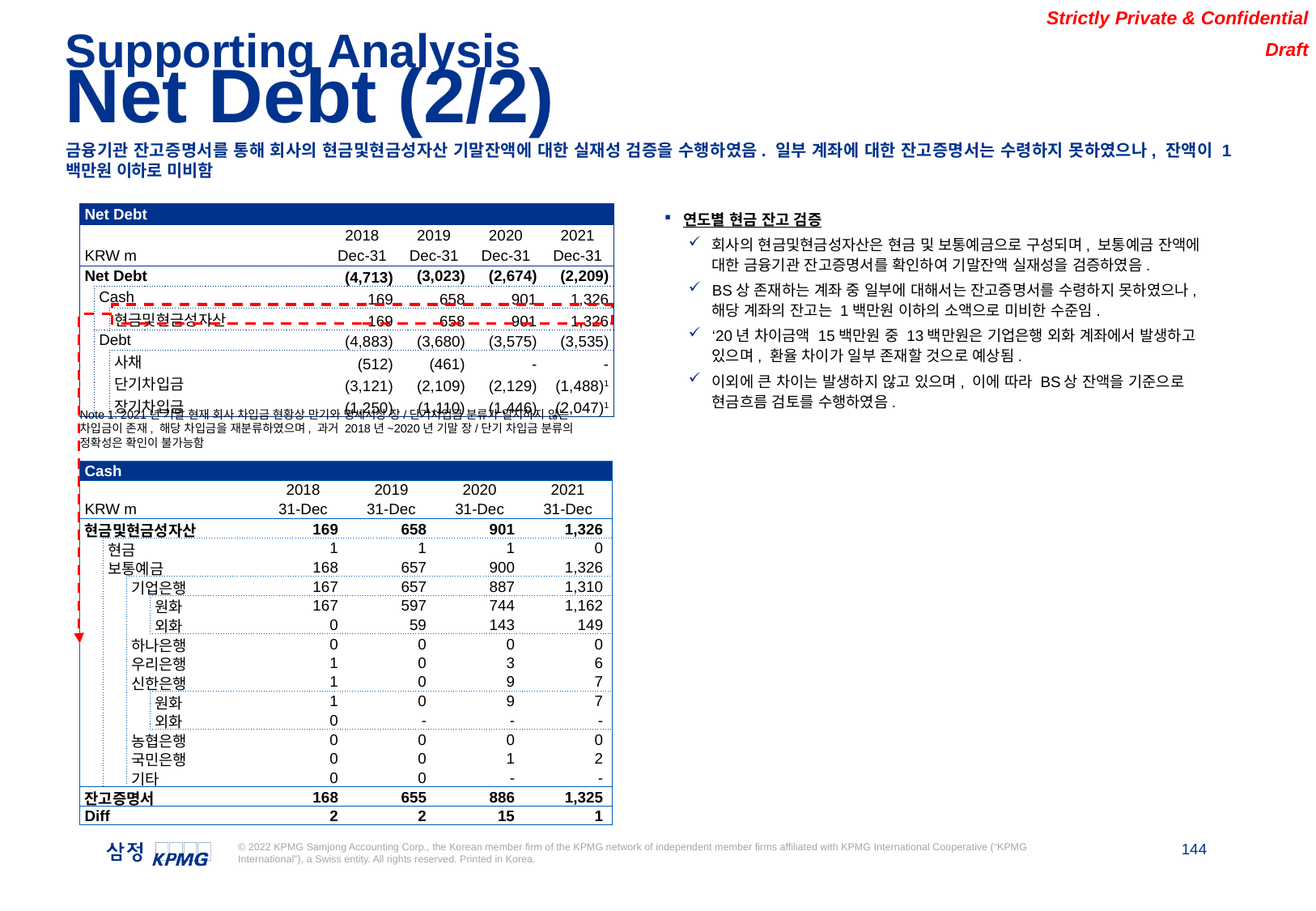

Supporting Analysis
Net Debt (2/2)
금융기관 잔고증명서를 통해 회사의 현금및현금성자산 기말잔액에 대한 실재성 검증을 수행하였음. 일부 계좌에 대한 잔고증명서는 수령하지 못하였으나, 잔액이 1백만원 이하로 미비함
| Net Debt |  |  |  |  |  |  |  |  |
| --- | --- | --- | --- | --- | --- | --- | --- | --- |
|  |  |  |  |  | 2018 | 2019 | 2020 | 2021 |
| KRW m |  |  |  |  | Dec-31 | Dec-31 | Dec-31 | Dec-31 |
| Net Debt |  |  |  |  | (4,713) | (3,023) | (2,674) | (2,209) |
|  | Cash |  |  |  | 169 | 658 | 901 | 1,326 |
|  |  | 현금및현금성자산 |  | 현금및 | 169 | 658 | 901 | 1,326 |
|  | Debt |  |  |  | (4,883) | (3,680) | (3,575) | (3,535) |
|  |  | 사채 |  |  | (512) | (461) | - | - |
|  |  | 단기차입금 |  |  | (3,121) | (2,109) | (2,129) | (1,488)1 |
|  |  | 장기차입금 |  |  | (1,250) | (1,110) | (1,446) | (2,047)1 |
연도별 현금 잔고 검증
회사의 현금및현금성자산은 현금 및 보통예금으로 구성되며, 보통예금 잔액에 대한 금융기관 잔고증명서를 확인하여 기말잔액 실재성을 검증하였음.
BS상 존재하는 계좌 중 일부에 대해서는 잔고증명서를 수령하지 못하였으나, 해당 계좌의 잔고는 1백만원 이하의 소액으로 미비한 수준임.
‘20년 차이금액 15백만원 중 13백만원은 기업은행 외화 계좌에서 발생하고 있으며, 환율 차이가 일부 존재할 것으로 예상됨.
이외에 큰 차이는 발생하지 않고 있으며, 이에 따라 BS상 잔액을 기준으로 현금흐름 검토를 수행하였음.

Note 1: 2021년 기말 현재 회사 차입금 현황상 만기와 명세서상 장/단기차입금 분류가 일치하지 않는 차입금이 존재, 해당 차입금을 재분류하였으며, 과거 2018년~2020년 기말 장/단기 차입금 분류의 정확성은 확인이 불가능함
| Cash |  |  |  |  |  |  |  |
| --- | --- | --- | --- | --- | --- | --- | --- |
|  |  |  |  | 2018 | 2019 | 2020 | 2021 |
| KRW m |  |  |  | 31-Dec | 31-Dec | 31-Dec | 31-Dec |
| 현금및현금성자산 |  |  |  | 169 | 658 | 901 | 1,326 |
|  | 현금 |  |  | 1 | 1 | 1 | 0 |
|  | 보통예금 |  |  | 168 | 657 | 900 | 1,326 |
|  |  | 기업은행 |  | 167 | 657 | 887 | 1,310 |
|  |  |  | 원화 | 167 | 597 | 744 | 1,162 |
|  |  |  | 외화 | 0 | 59 | 143 | 149 |
|  |  | 하나은행 |  | 0 | 0 | 0 | 0 |
|  |  | 우리은행 |  | 1 | 0 | 3 | 6 |
|  |  | 신한은행 |  | 1 | 0 | 9 | 7 |
|  |  |  | 원화 | 1 | 0 | 9 | 7 |
|  |  |  | 외화 | 0 | - | - | - |
|  |  | 농협은행 |  | 0 | 0 | 0 | 0 |
|  |  | 국민은행 |  | 0 | 0 | 1 | 2 |
|  |  | 기타 |  | 0 | 0 | - | - |
| 잔고증명서 |  |  |  | 168 | 655 | 886 | 1,325 |
| Diff |  |  |  | 2 | 2 | 15 | 1 |